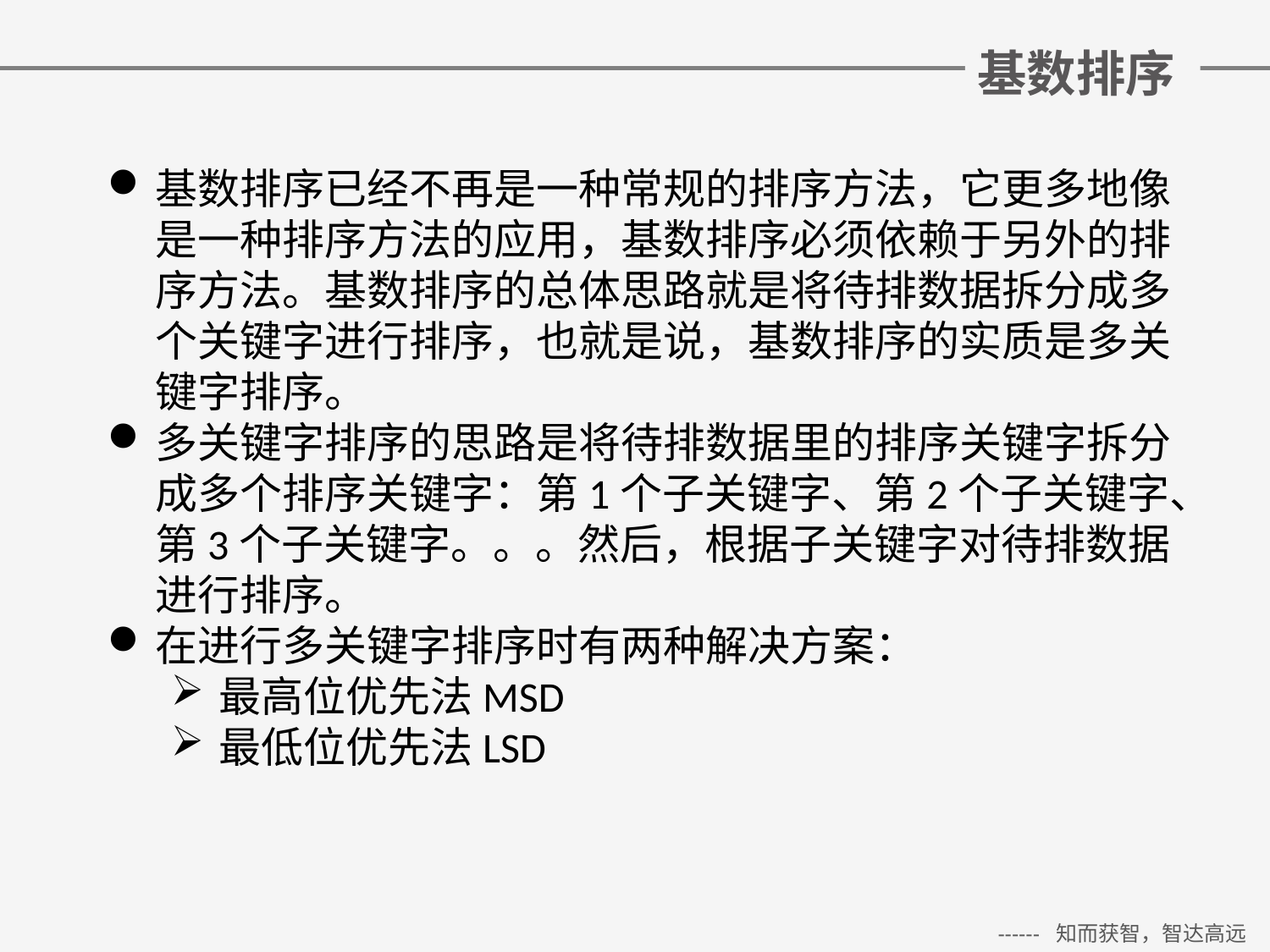

# 基数排序
基数排序已经不再是一种常规的排序方法，它更多地像是一种排序方法的应用，基数排序必须依赖于另外的排序方法。基数排序的总体思路就是将待排数据拆分成多个关键字进行排序，也就是说，基数排序的实质是多关键字排序。
多关键字排序的思路是将待排数据里的排序关键字拆分成多个排序关键字：第1个子关键字、第2个子关键字、第3个子关键字。。。然后，根据子关键字对待排数据进行排序。
在进行多关键字排序时有两种解决方案：
最高位优先法MSD
最低位优先法LSD